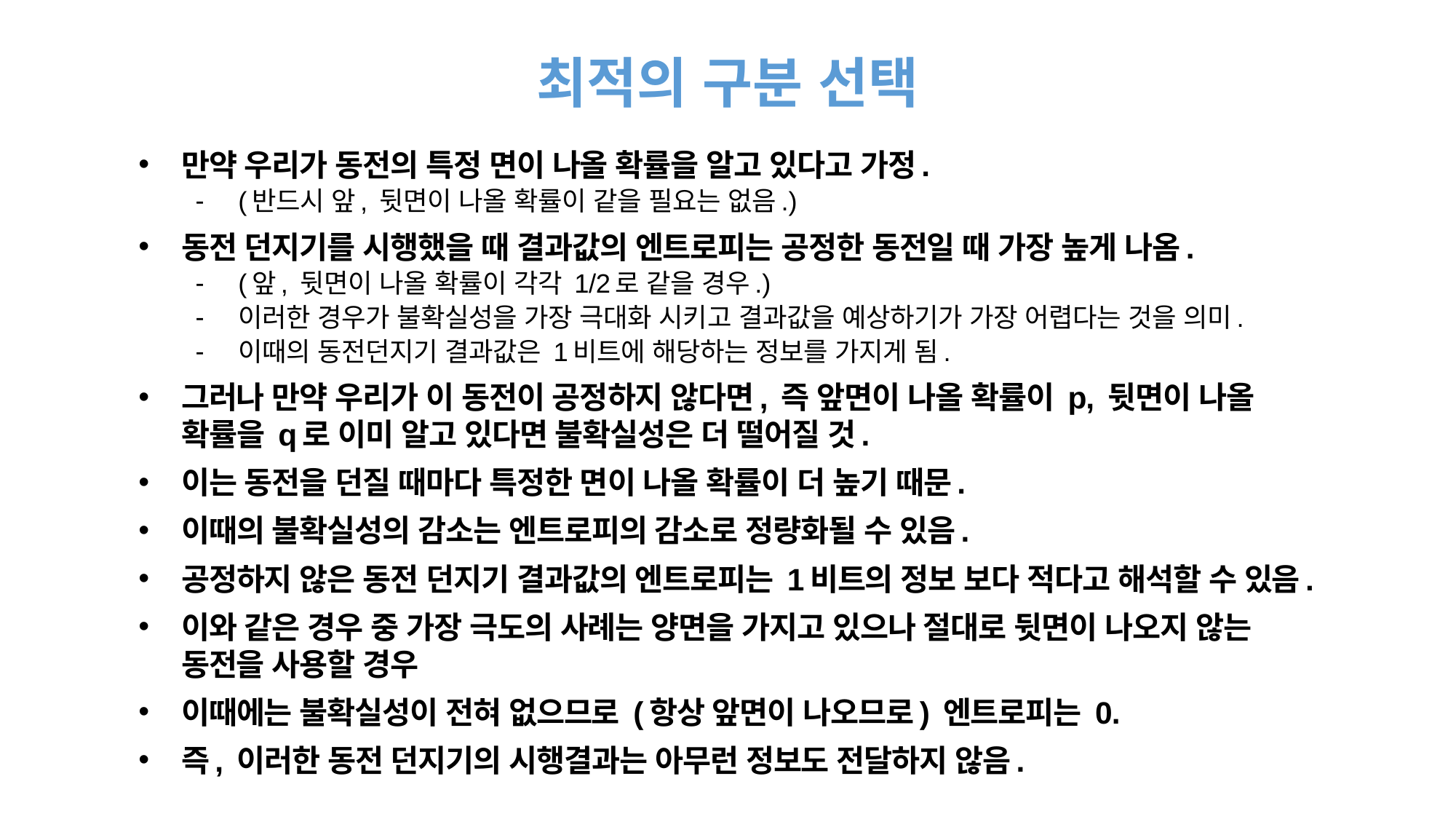

# 최적의 구분 선택
만약 우리가 동전의 특정 면이 나올 확률을 알고 있다고 가정.
(반드시 앞, 뒷면이 나올 확률이 같을 필요는 없음.)
동전 던지기를 시행했을 때 결과값의 엔트로피는 공정한 동전일 때 가장 높게 나옴.
(앞, 뒷면이 나올 확률이 각각 1/2로 같을 경우.)
이러한 경우가 불확실성을 가장 극대화 시키고 결과값을 예상하기가 가장 어렵다는 것을 의미.
이때의 동전던지기 결과값은 1비트에 해당하는 정보를 가지게 됨.
그러나 만약 우리가 이 동전이 공정하지 않다면, 즉 앞면이 나올 확률이 p, 뒷면이 나올 확률을 q로 이미 알고 있다면 불확실성은 더 떨어질 것.
이는 동전을 던질 때마다 특정한 면이 나올 확률이 더 높기 때문.
이때의 불확실성의 감소는 엔트로피의 감소로 정량화될 수 있음.
공정하지 않은 동전 던지기 결과값의 엔트로피는 1비트의 정보 보다 적다고 해석할 수 있음.
이와 같은 경우 중 가장 극도의 사례는 양면을 가지고 있으나 절대로 뒷면이 나오지 않는 동전을 사용할 경우
이때에는 불확실성이 전혀 없으므로 (항상 앞면이 나오므로) 엔트로피는 0.
즉, 이러한 동전 던지기의 시행결과는 아무런 정보도 전달하지 않음.